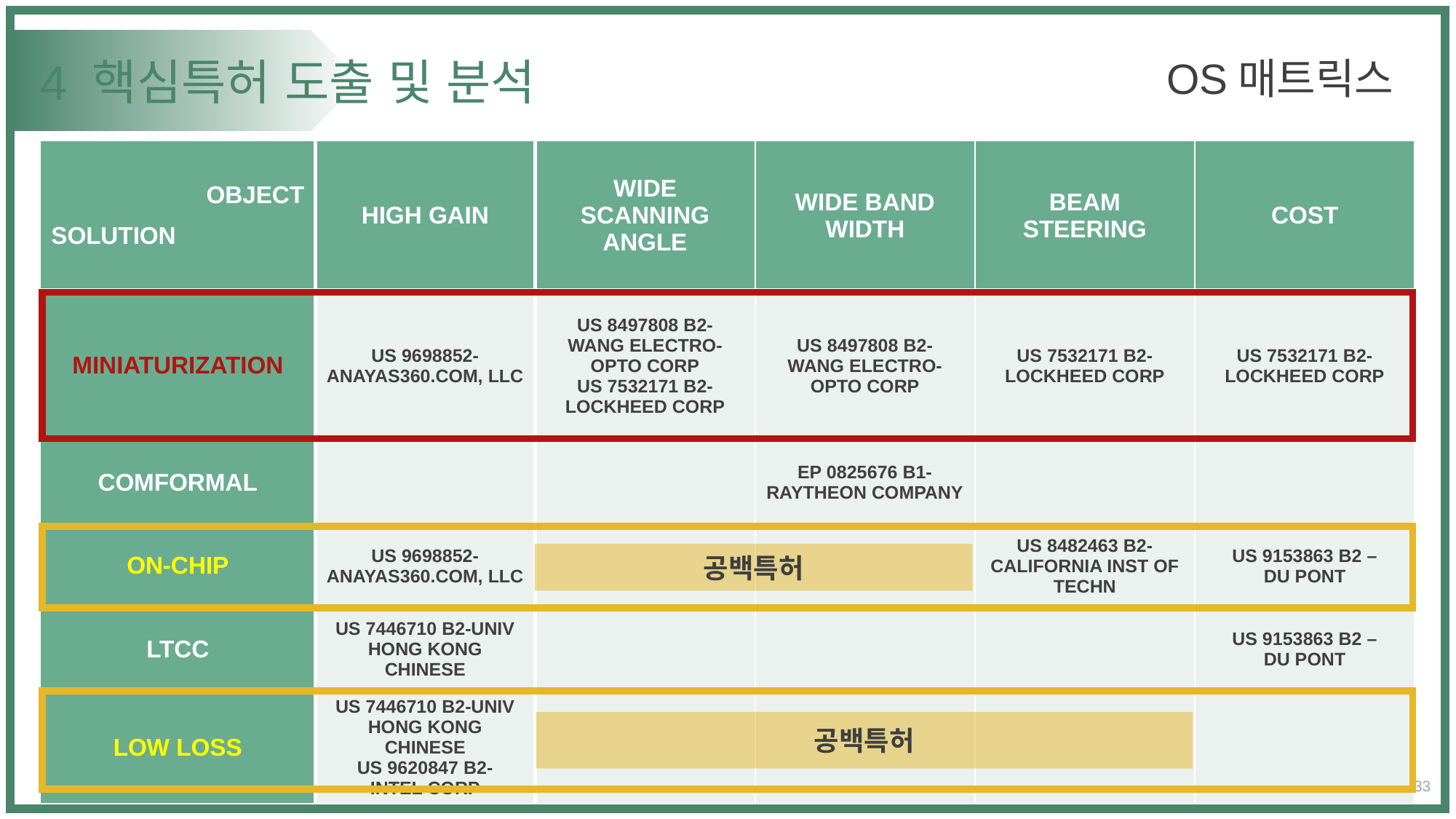

OS매트릭스
# 4 핵심특허 도출 및 분석
| OBJECT SOLUTION | HIGH GAIN | WIDE SCANNING ANGLE | WIDE BAND WIDTH | BEAM STEERING | COST |
| --- | --- | --- | --- | --- | --- |
| MINIATURIZATION | US 9698852-ANAYAS360.COM, LLC | US 8497808 B2- WANG ELECTRO-OPTO CORP US 7532171 B2-LOCKHEED CORP | US 8497808 B2- WANG ELECTRO-OPTO CORP | US 7532171 B2-LOCKHEED CORP | US 7532171 B2-LOCKHEED CORP |
| COMFORMAL |  |  | EP 0825676 B1-RAYTHEON COMPANY |  |  |
| ON-CHIP | US 9698852-ANAYAS360.COM, LLC |  |  | US 8482463 B2- CALIFORNIA INST OF TECHN | US 9153863 B2 – DU PONT |
| LTCC | US 7446710 B2-UNIV HONG KONG CHINESE |  |  |  | US 9153863 B2 – DU PONT |
| LOW LOSS | US 7446710 B2-UNIV HONG KONG CHINESE US 9620847 B2- INTEL CORP |  |  |  |  |

공백특허

공백특허
33